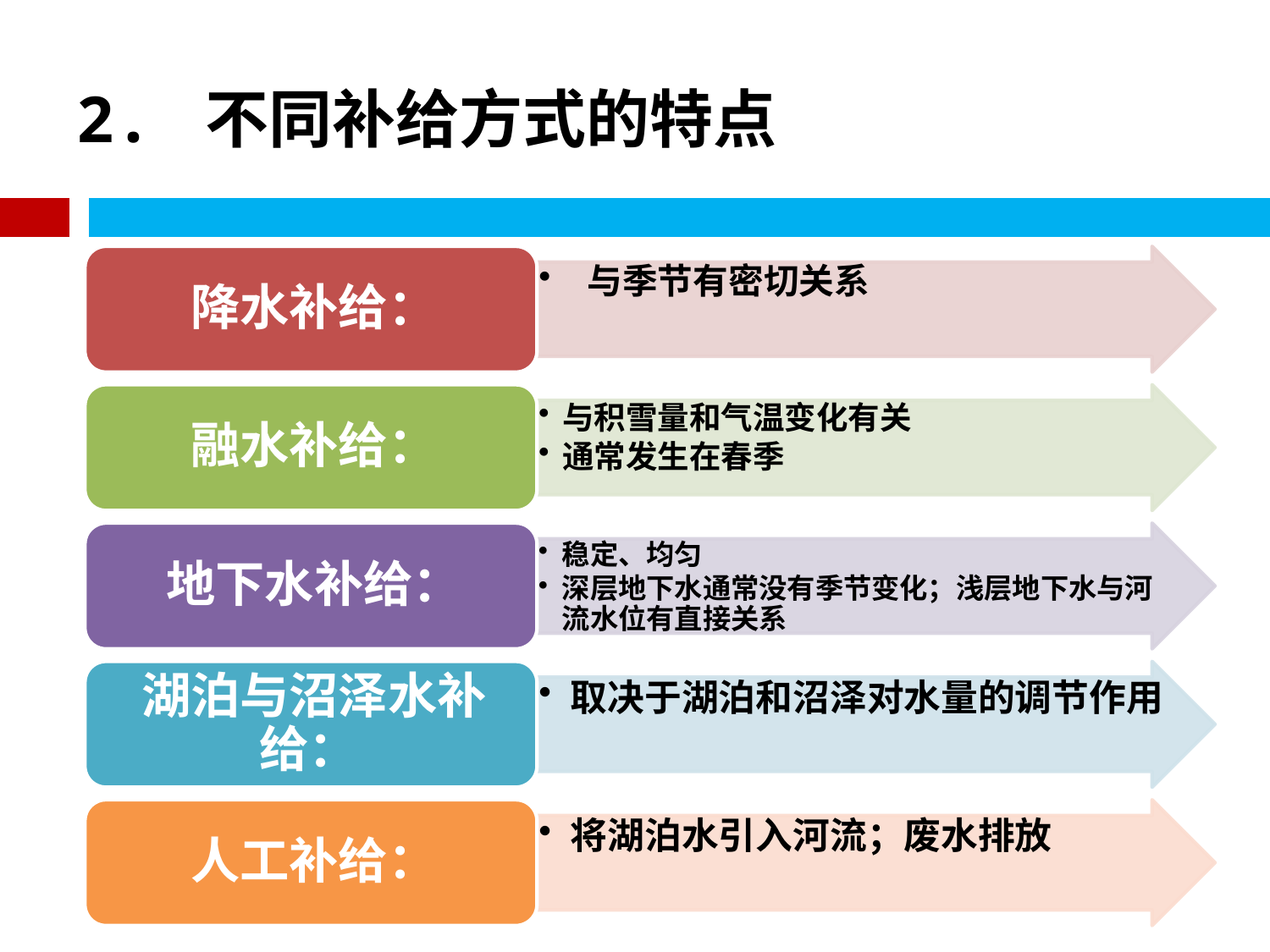

# 2. 不同补给方式的特点
 与季节有密切关系
降水补给：
与积雪量和气温变化有关
通常发生在春季
融水补给：
稳定、均匀
深层地下水通常没有季节变化；浅层地下水与河流水位有直接关系
地下水补给：
取决于湖泊和沼泽对水量的调节作用
湖泊与沼泽水补给：
将湖泊水引入河流；废水排放
人工补给：